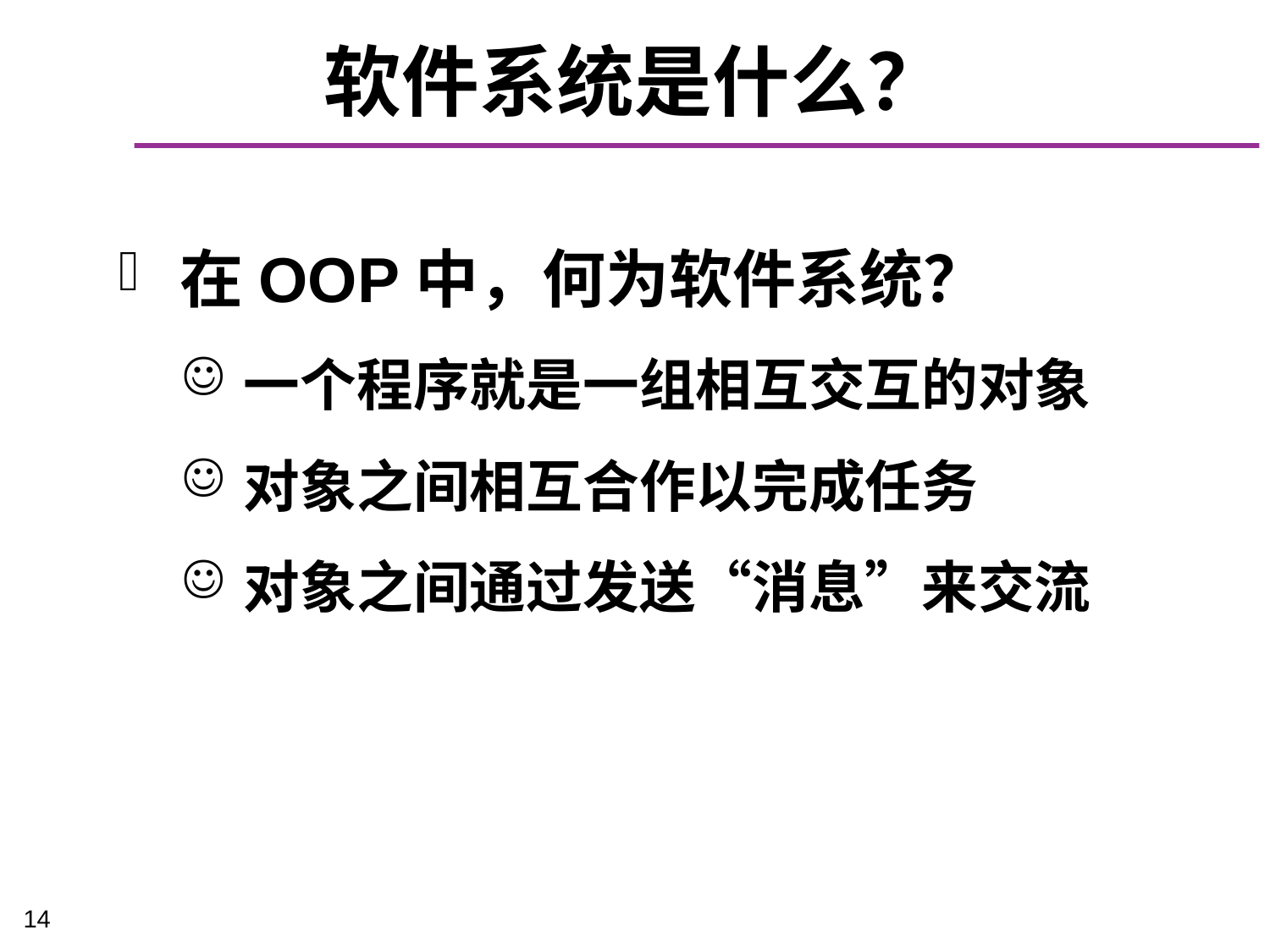

# 软件系统是什么？
在OOP中，何为软件系统？
一个程序就是一组相互交互的对象
对象之间相互合作以完成任务
对象之间通过发送“消息”来交流
14